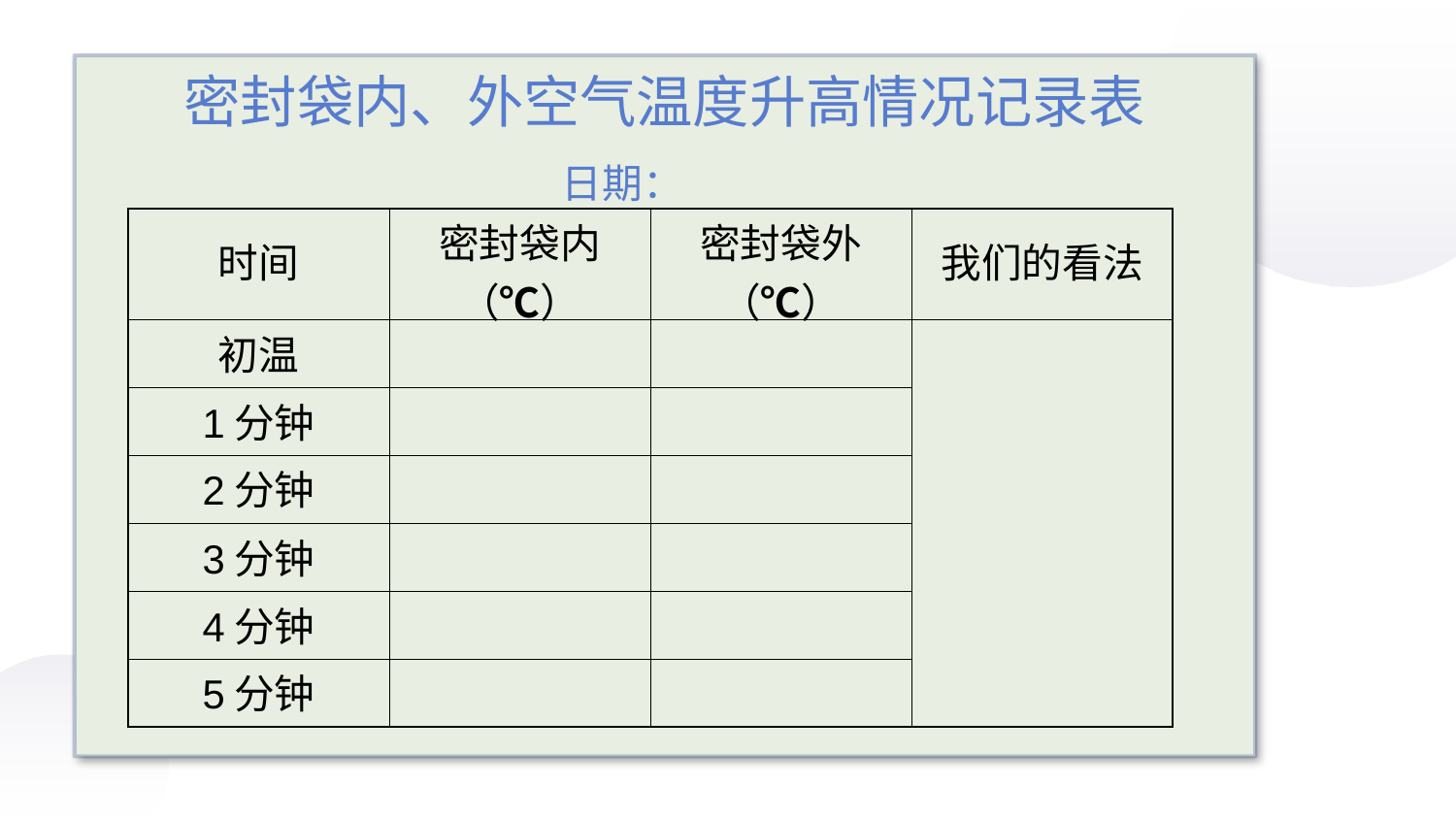

密封袋内、外空气温度升高情况记录表
                                  日期：

| 时间 | 密封袋内 （℃） | 密封袋外 （℃） | 我们的看法 |
| --- | --- | --- | --- |
| 初温 |  |  |  |
| 1分钟 |  |  |  |
| 2分钟 |  |  |  |
| 3分钟 |  |  |  |
| 4分钟 |  |  |  |
| 5分钟 |  |  |  |